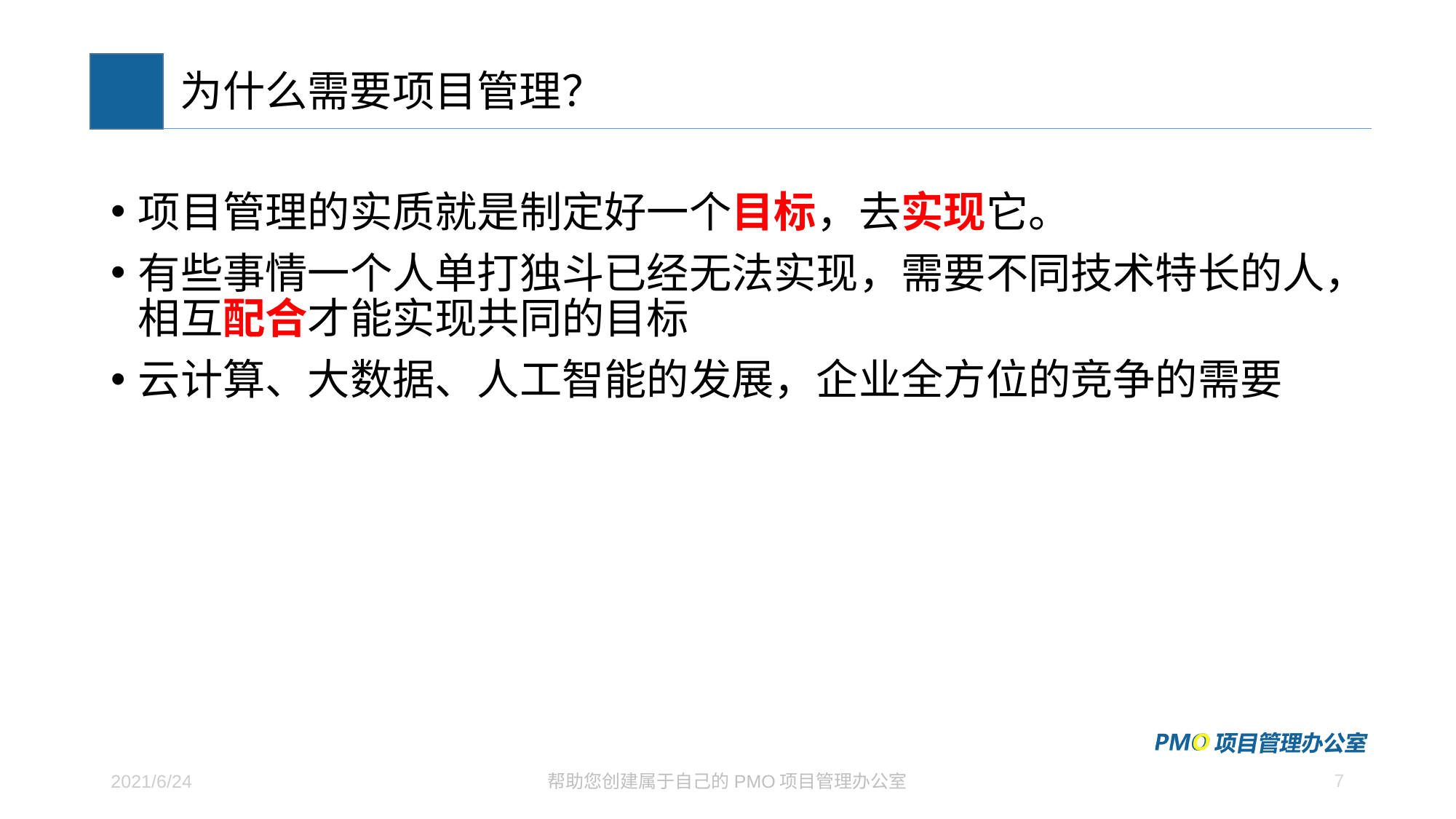

# 为什么需要项目管理？
项目管理的实质就是制定好一个目标，去实现它。
有些事情一个人单打独斗已经无法实现，需要不同技术特长的人，相互配合才能实现共同的目标
云计算、大数据、人工智能的发展，企业全方位的竞争的需要
7
2021/6/24
帮助您创建属于自己的PMO项目管理办公室